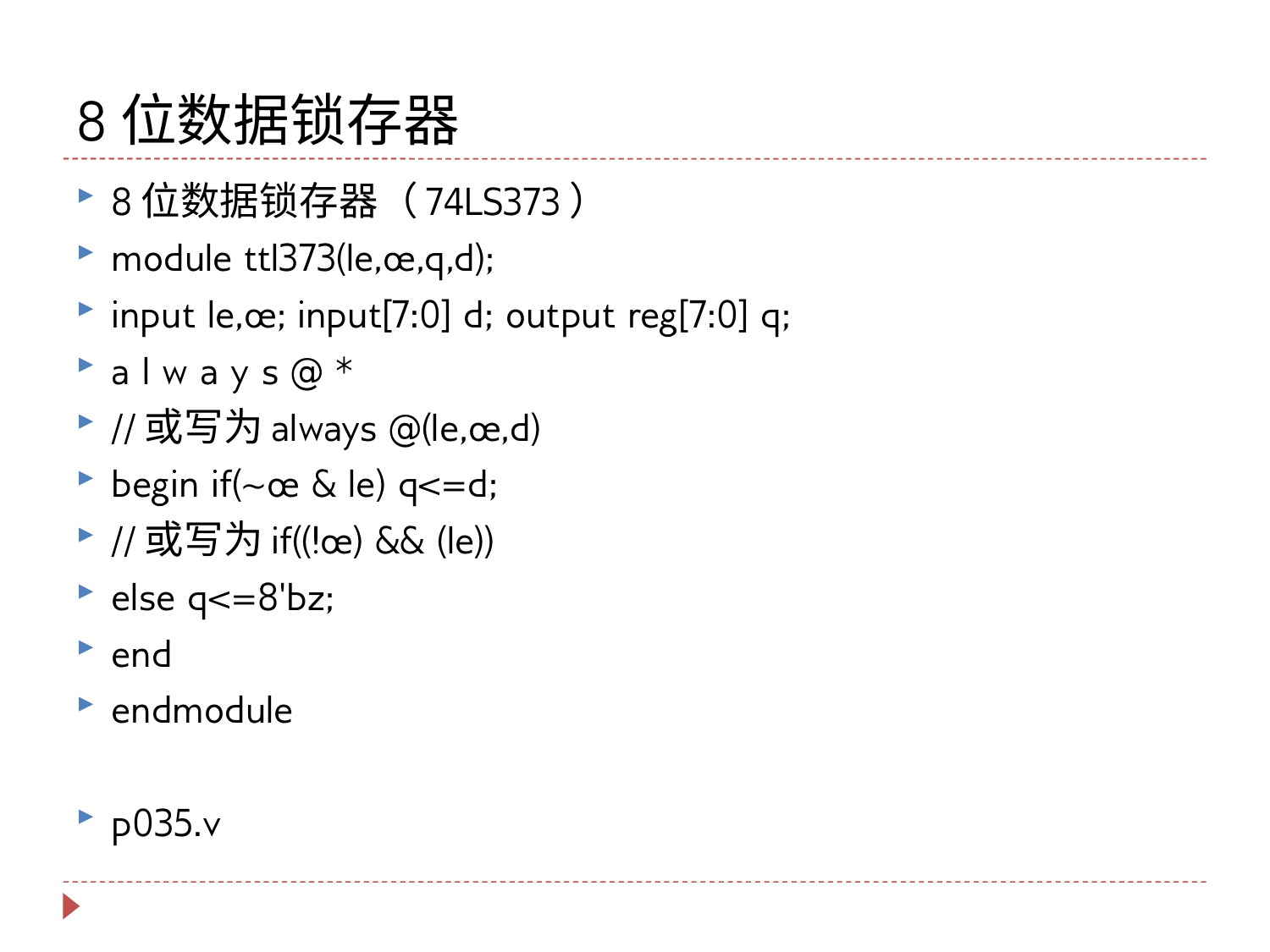

# 8位数据锁存器
8位数据锁存器（74LS373）
module ttl373(le,oe,q,d);
input le,oe; input[7:0] d; output reg[7:0] q;
a l w a y s @ *
//或写为always @(le,oe,d)
begin if(~oe & le) q<=d;
//或写为if((!oe) && (le))
else q<=8'bz;
end
endmodule

p035.v